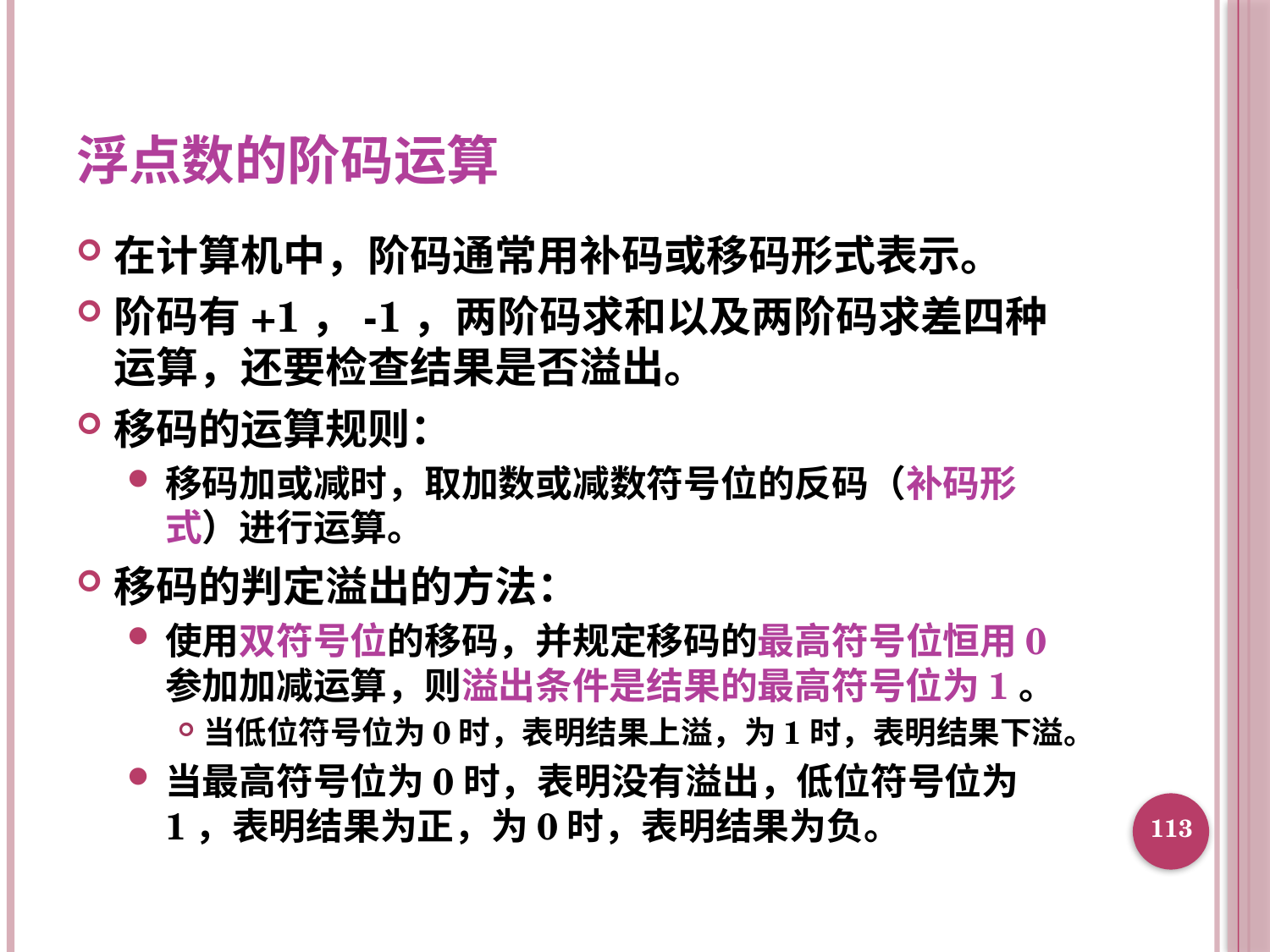

浮点数的阶码运算
在计算机中，阶码通常用补码或移码形式表示。
阶码有+1，-1，两阶码求和以及两阶码求差四种运算，还要检查结果是否溢出。
移码的运算规则：
移码加或减时，取加数或减数符号位的反码（补码形式）进行运算。
移码的判定溢出的方法：
使用双符号位的移码，并规定移码的最高符号位恒用0参加加减运算，则溢出条件是结果的最高符号位为1。
当低位符号位为0时，表明结果上溢，为1时，表明结果下溢。
当最高符号位为0时，表明没有溢出，低位符号位为1，表明结果为正，为0时，表明结果为负。
113